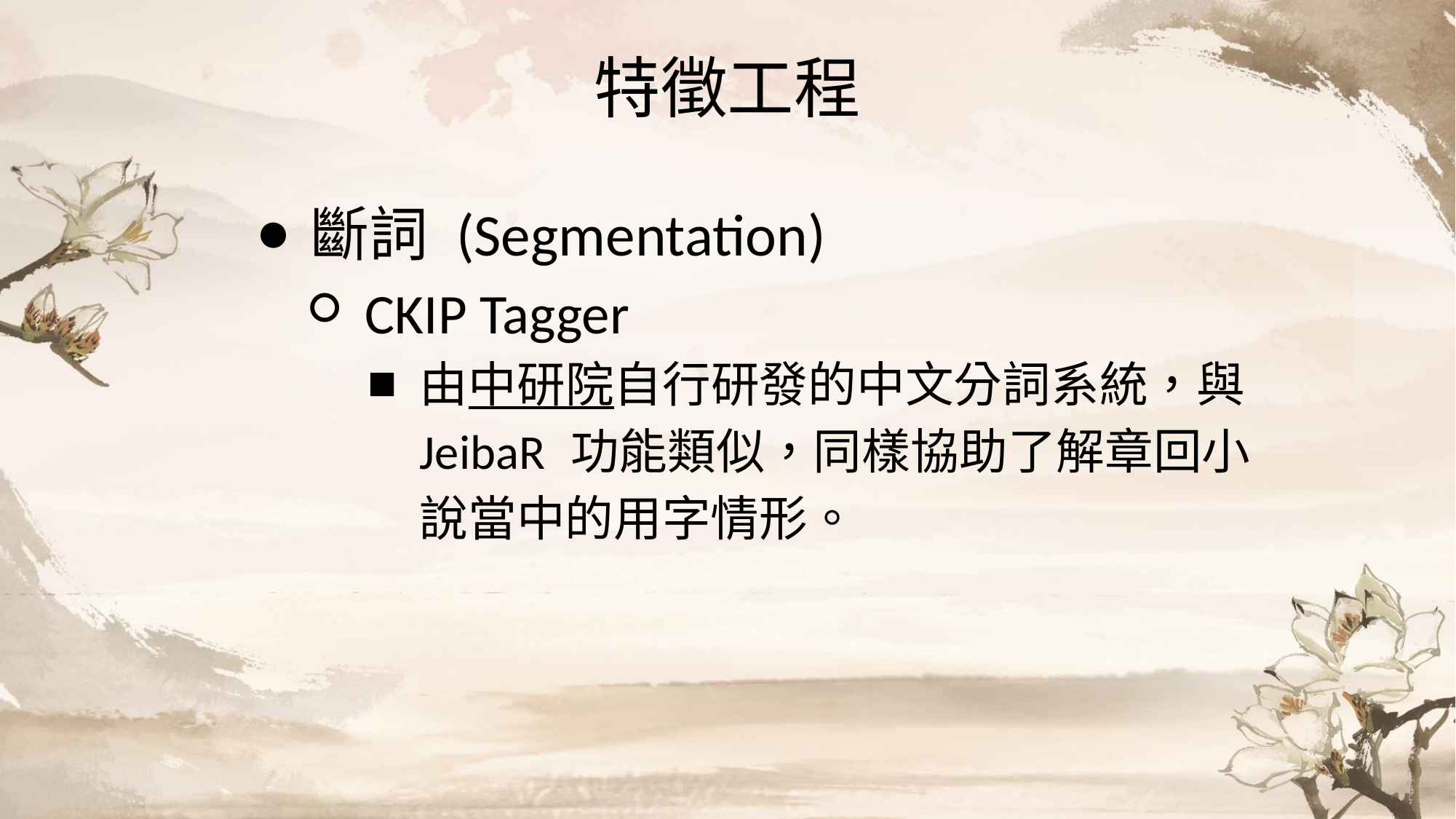

# 特徵工程
斷詞 (Segmentation)
CKIP Tagger
由中研院自行研發的中文分詞系統，與 JeibaR 功能類似，同樣協助了解章回小說當中的用字情形。